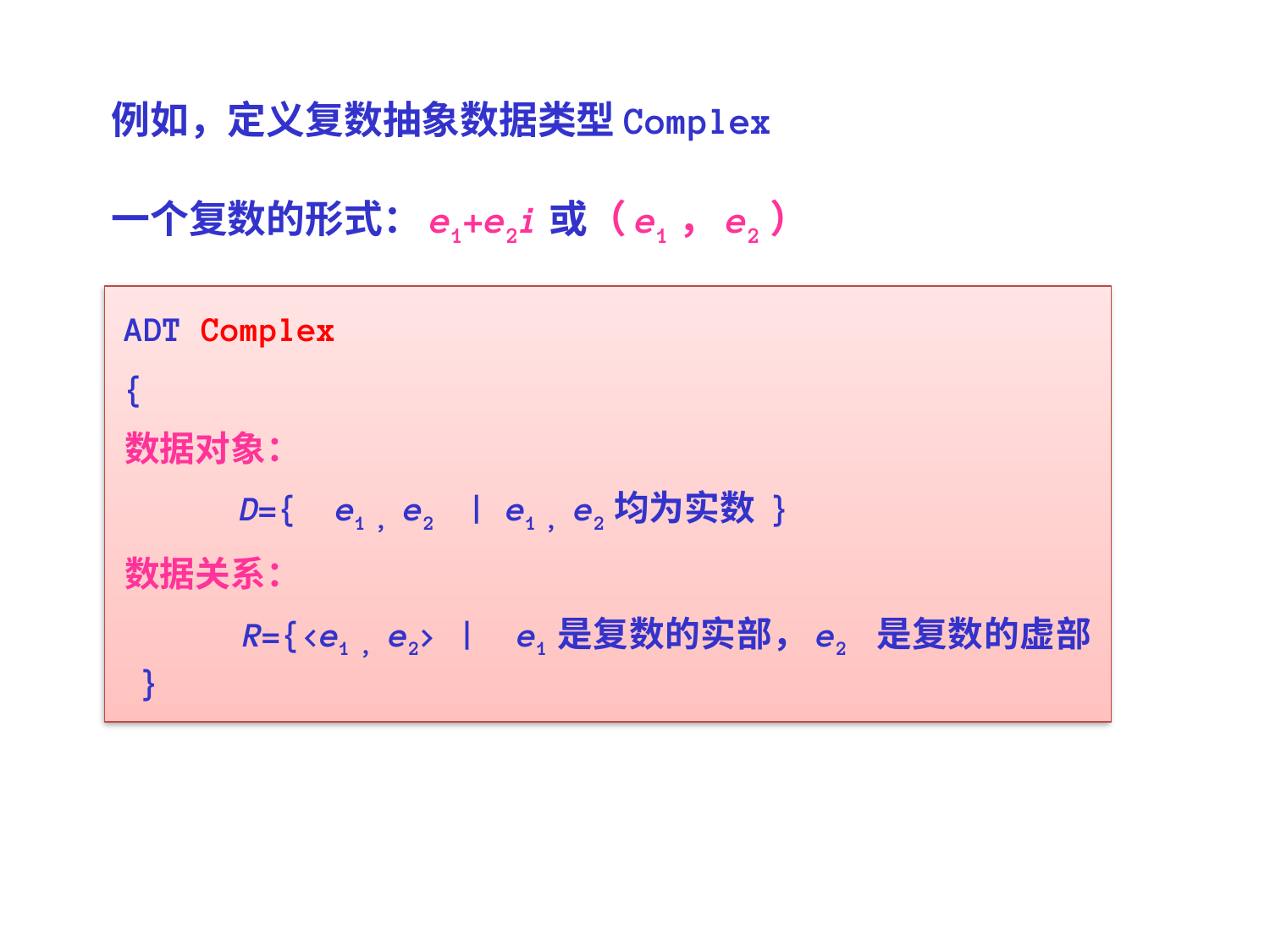

例如，定义复数抽象数据类型Complex
一个复数的形式：e1+e2i或（e1，e2）
ADT Complex
{
数据对象：
      D={  e1，e2   | e1，e2均为实数 }
数据关系：
      R={<e1，e2> |  e1是复数的实部，e2 是复数的虚部 }